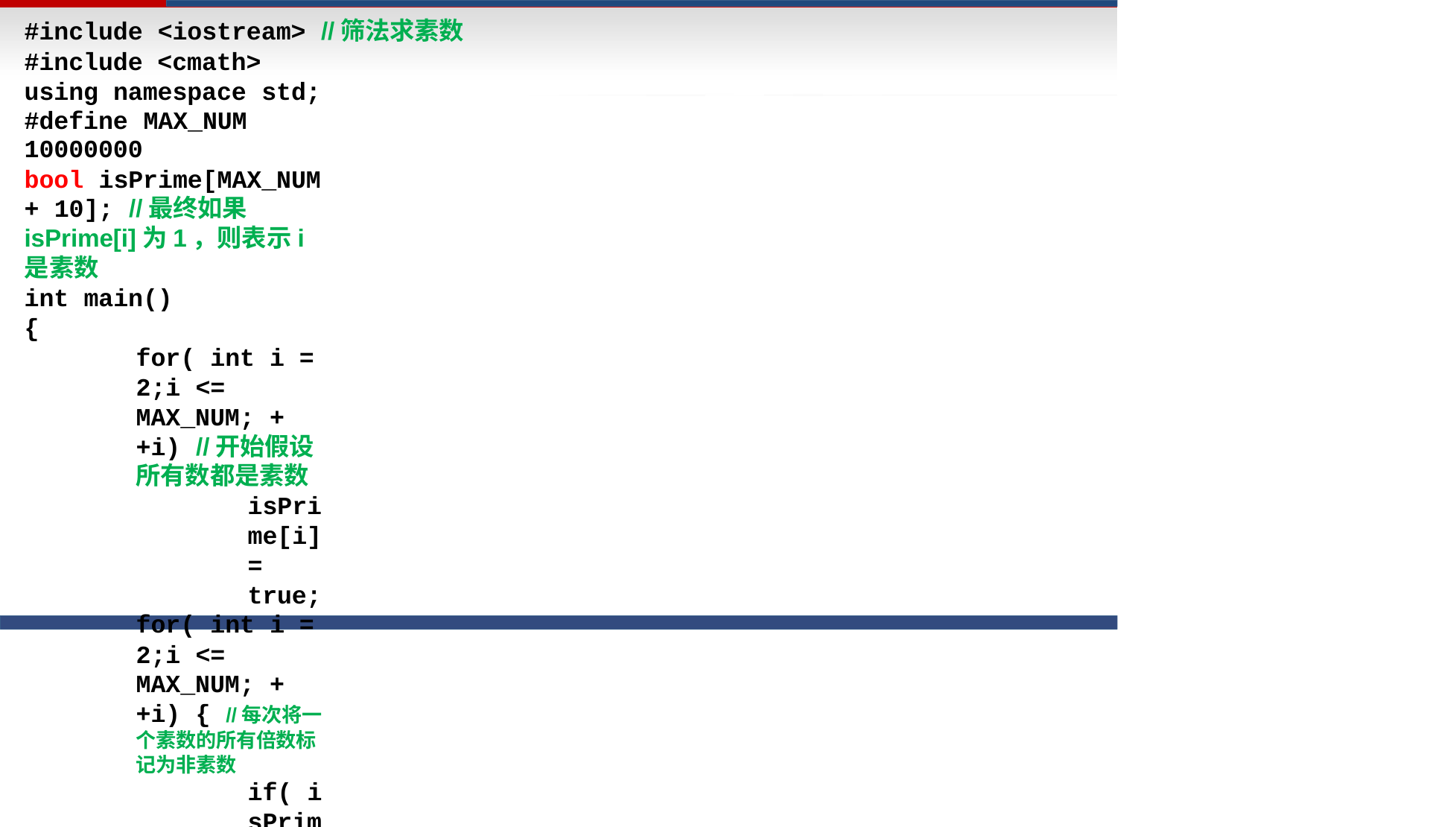

#include <iostream> //筛法求素数
#include <cmath>  using namespace std;
#define MAX_NUM	10000000
bool isPrime[MAX_NUM + 10]; //最终如果isPrime[i]为1，则表示i是素数
int main()
{
for( int i = 2;i <= MAX_NUM; ++i) //开始假设所有数都是素数
isPrime[i] = true;
for( int i = 2;i <= MAX_NUM; ++i) { //每次将一个素数的所有倍数标记为非素数
if( isPrime[i])	//只标记素数的倍数
for( int j = 2 * i; j <= MAX_NUM; j += i)  isPrime[j] = false; //将素数 i 的倍数标记为非素数
}
for( int i = 2;i <= MAX_NUM; ++i)
if( isPrime[i])
cout << i << endl;
return 0;
}